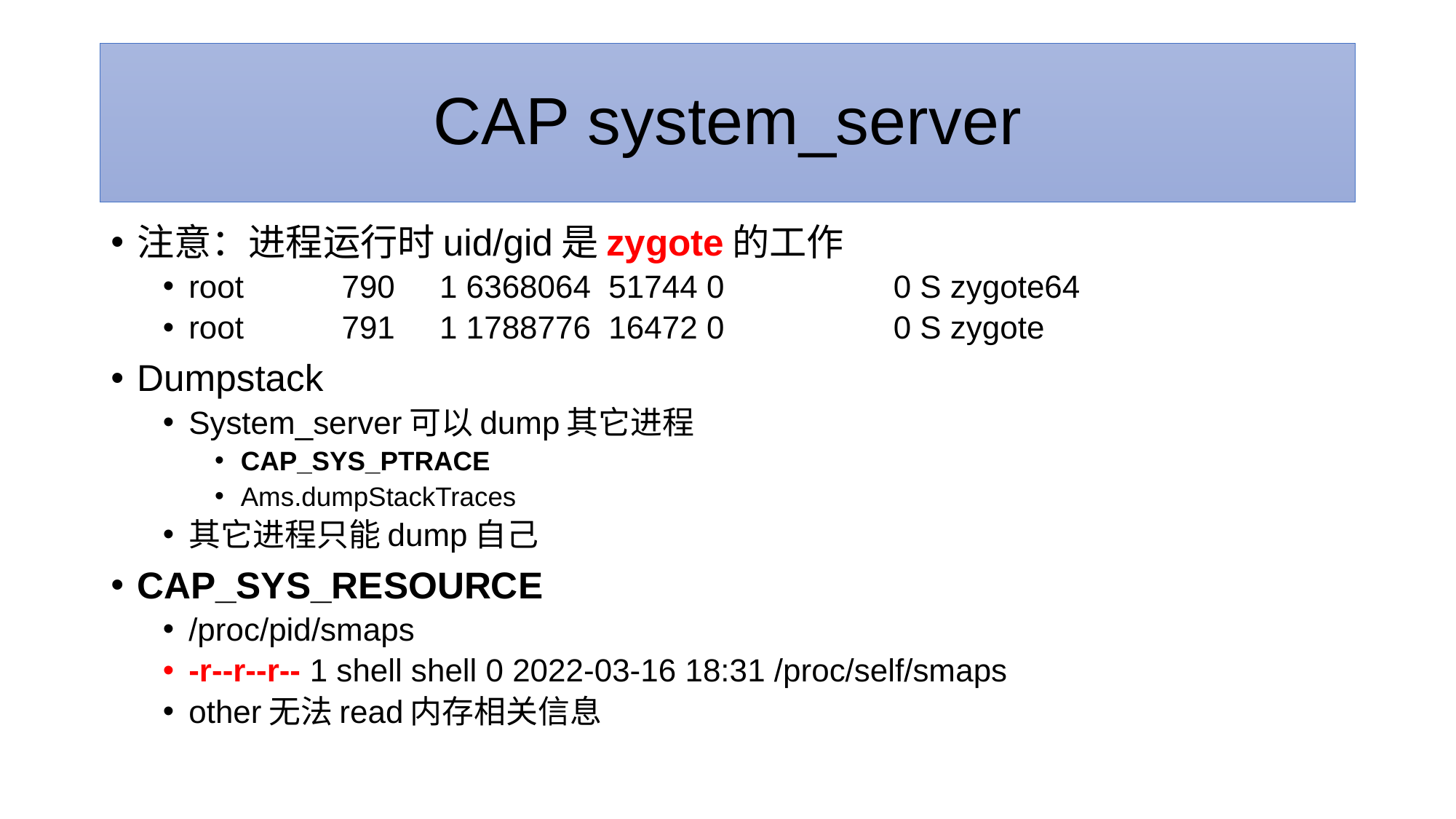

# CAP system_server
注意：进程运行时uid/gid是zygote的工作
root           790     1 6368064  51744 0                   0 S zygote64
root           791     1 1788776  16472 0                   0 S zygote
Dumpstack
System_server可以dump其它进程
CAP_SYS_PTRACE
Ams.dumpStackTraces
其它进程只能dump自己
CAP_SYS_RESOURCE
/proc/pid/smaps
-r--r--r-- 1 shell shell 0 2022-03-16 18:31 /proc/self/smaps
other无法read内存相关信息